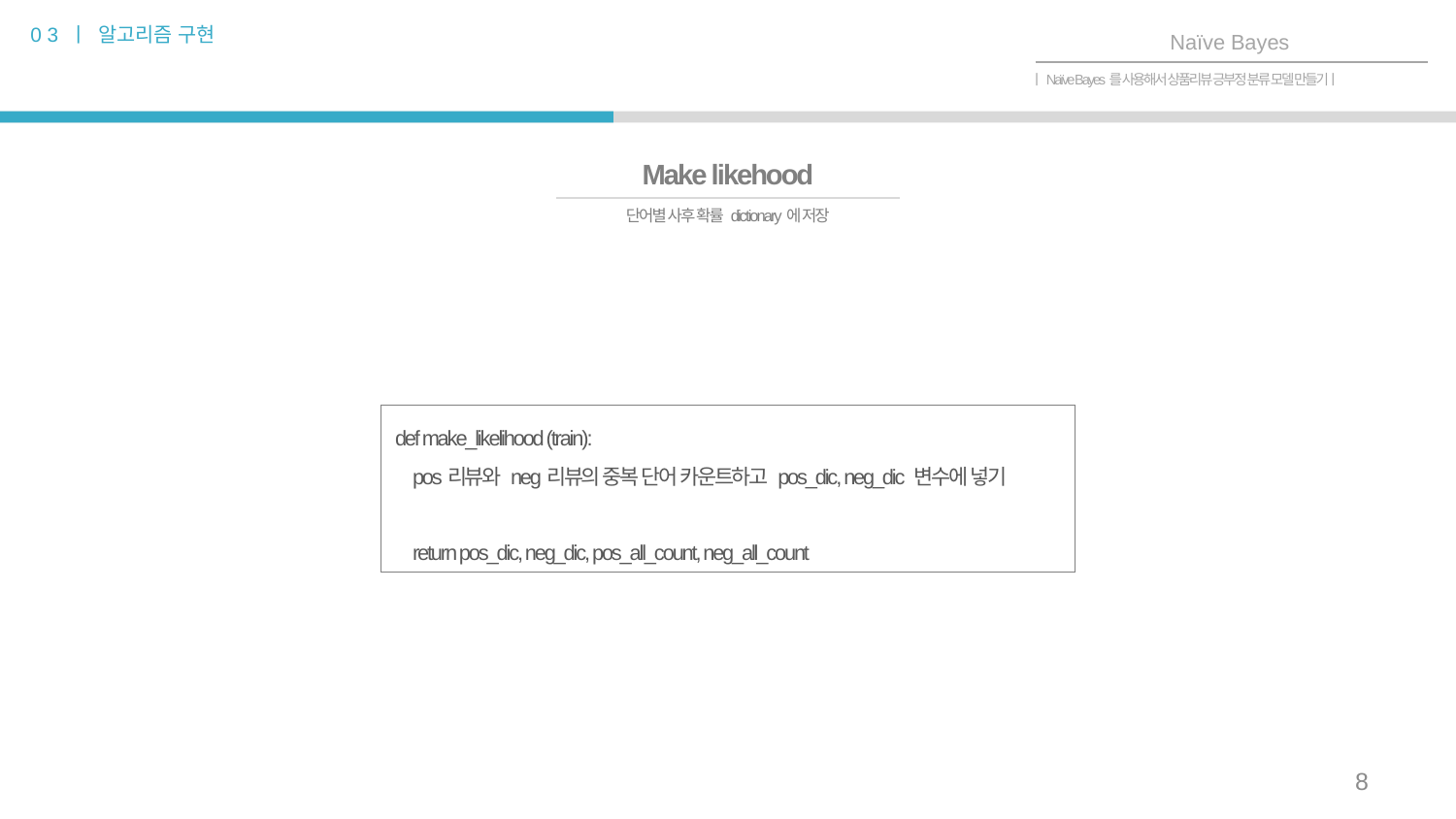

0 3 ㅣ  알고리즘 구현
Naïve Bayes
ㅣNaïve Bayes를 사용해서 상품리뷰 긍부정 분류 모델 만들기ㅣ

Make likehood
단어별 사후 확률 dictionary에 저장
def make_likelihood (train):
    pos리뷰와 neg리뷰의 중복 단어 카운트하고 pos_dic, neg_dic 변수에 넣기

    return pos_dic, neg_dic, pos_all_count, neg_all_count
8